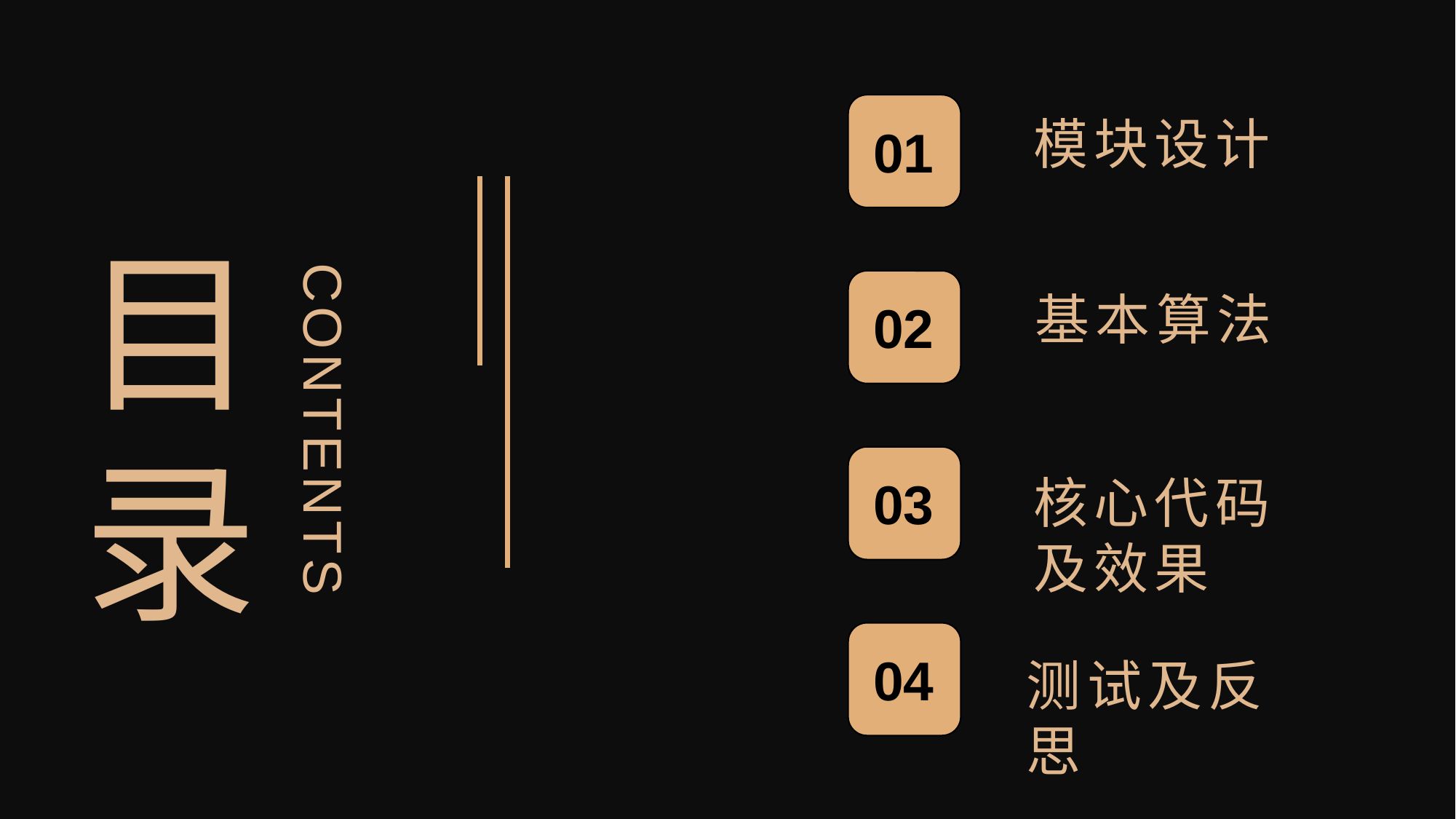

01
模块设计

目录
CONTENTS

02
基本算法

03
核心代码及效果

04
测试及反思